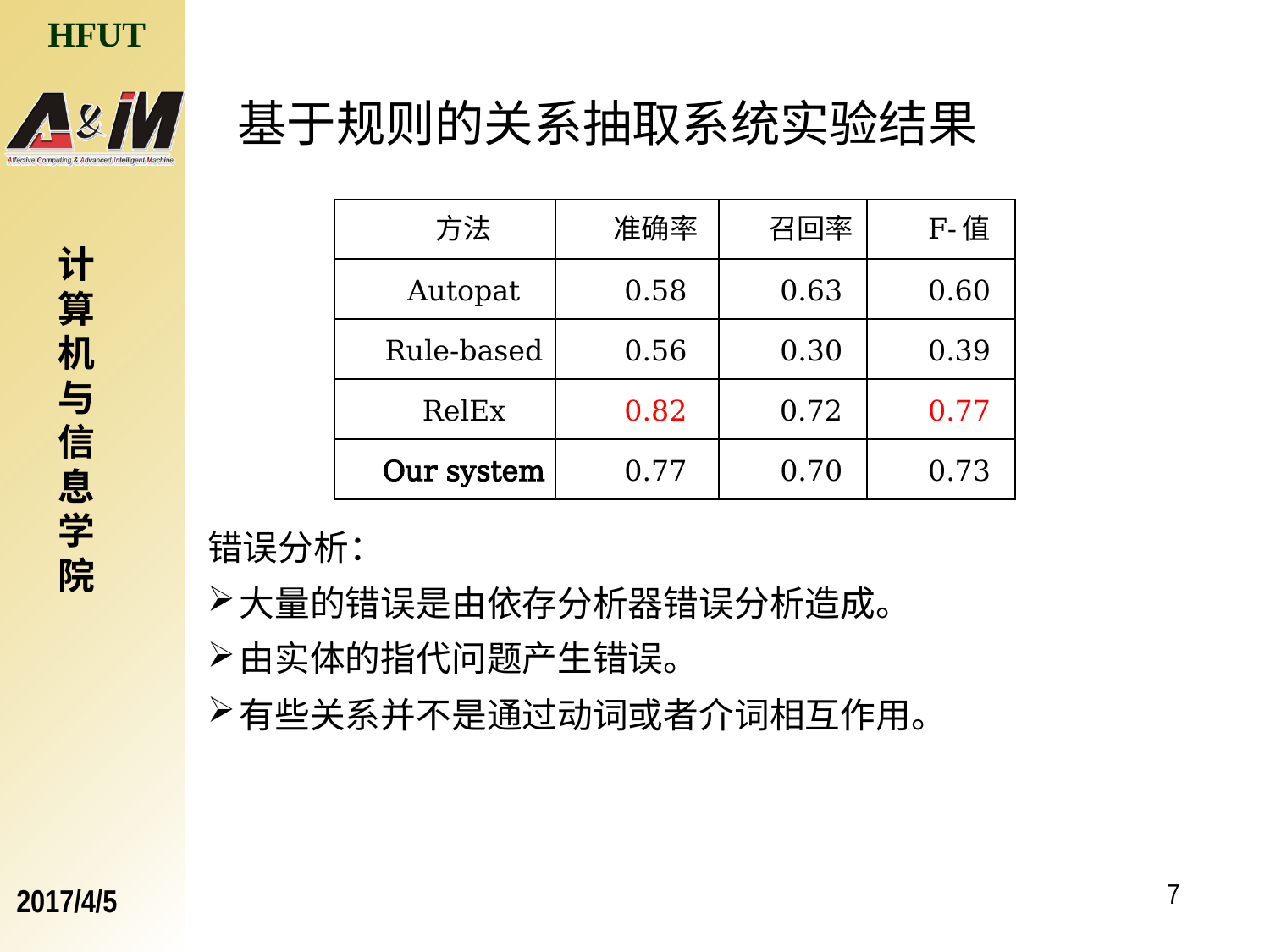

基于规则的关系抽取系统实验结果

错误分析：
大量的错误是由依存分析器错误分析造成。
由实体的指代问题产生错误。
有些关系并不是通过动词或者介词相互作用。

| 方法 | 准确率 | 召回率 | F-值 |
| --- | --- | --- | --- |
| Autopat | 0.58 | 0.63 | 0.60 |
| Rule-based | 0.56 | 0.30 | 0.39 |
| RelEx | 0.82 | 0.72 | 0.77 |
| Our system | 0.77 | 0.70 | 0.73 |
计算机与信息学院
7
2017/4/5